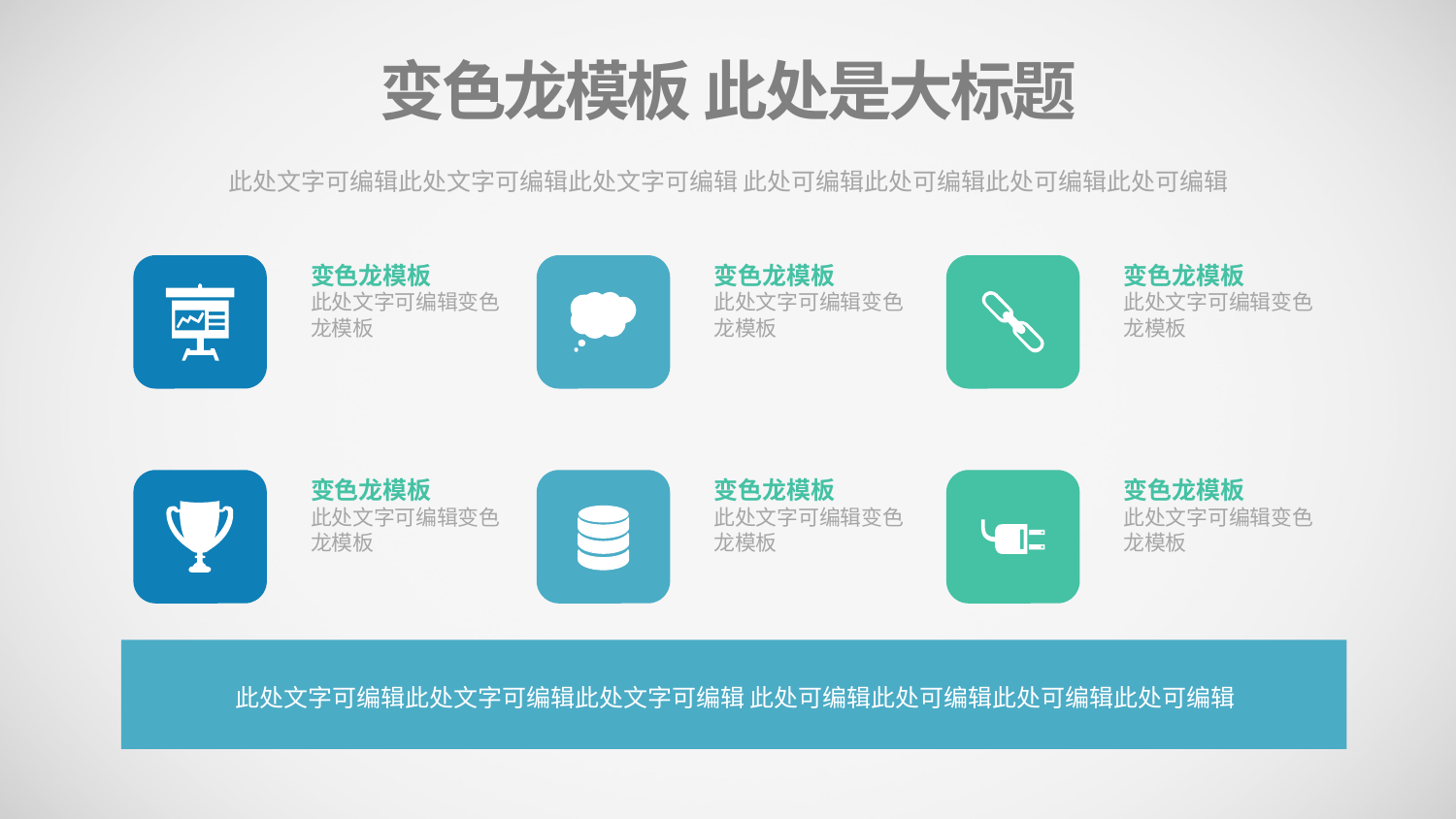

变色龙模板 此处是大标题
此处文字可编辑此处文字可编辑此处文字可编辑 此处可编辑此处可编辑此处可编辑此处可编辑
变色龙模板
此处文字可编辑变色龙模板
变色龙模板
此处文字可编辑变色龙模板
变色龙模板
此处文字可编辑变色龙模板

变色龙模板
此处文字可编辑变色龙模板
变色龙模板
此处文字可编辑变色龙模板
变色龙模板
此处文字可编辑变色龙模板

此处文字可编辑此处文字可编辑此处文字可编辑 此处可编辑此处可编辑此处可编辑此处可编辑